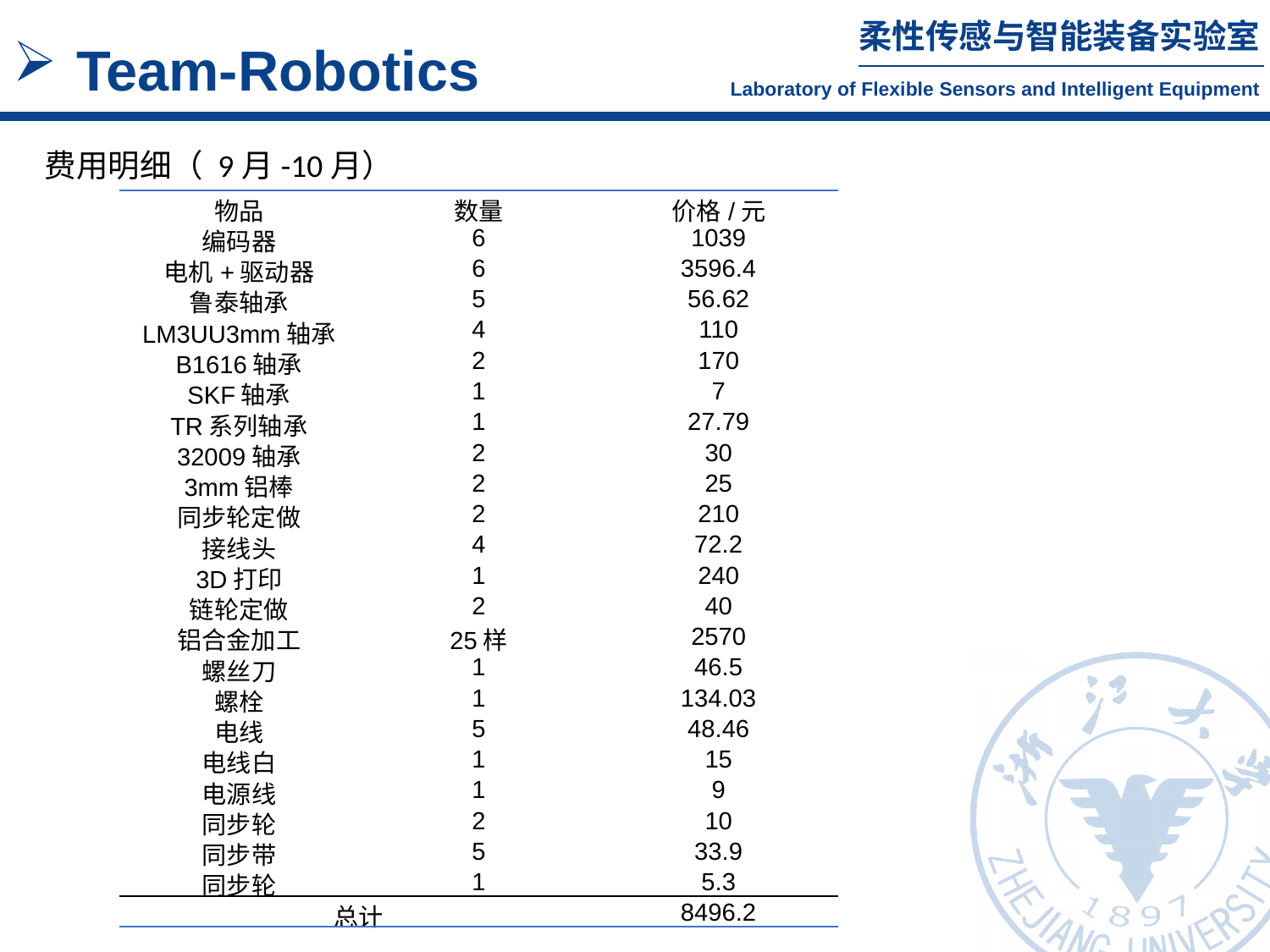

Team-Robotics
费用明细（ 9月-10月）
| 物品 | 数量 | 价格/元 |
| --- | --- | --- |
| 编码器 | 6 | 1039 |
| 电机+驱动器 | 6 | 3596.4 |
| 鲁泰轴承 | 5 | 56.62 |
| LM3UU3mm轴承 | 4 | 110 |
| B1616轴承 | 2 | 170 |
| SKF轴承 | 1 | 7 |
| TR系列轴承 | 1 | 27.79 |
| 32009轴承 | 2 | 30 |
| 3mm铝棒 | 2 | 25 |
| 同步轮定做 | 2 | 210 |
| 接线头 | 4 | 72.2 |
| 3D打印 | 1 | 240 |
| 链轮定做 | 2 | 40 |
| 铝合金加工 | 25样 | 2570 |
| 螺丝刀 | 1 | 46.5 |
| 螺栓 | 1 | 134.03 |
| 电线 | 5 | 48.46 |
| 电线白 | 1 | 15 |
| 电源线 | 1 | 9 |
| 同步轮 | 2 | 10 |
| 同步带 | 5 | 33.9 |
| 同步轮 | 1 | 5.3 |
| 总计 |  | 8496.2 |